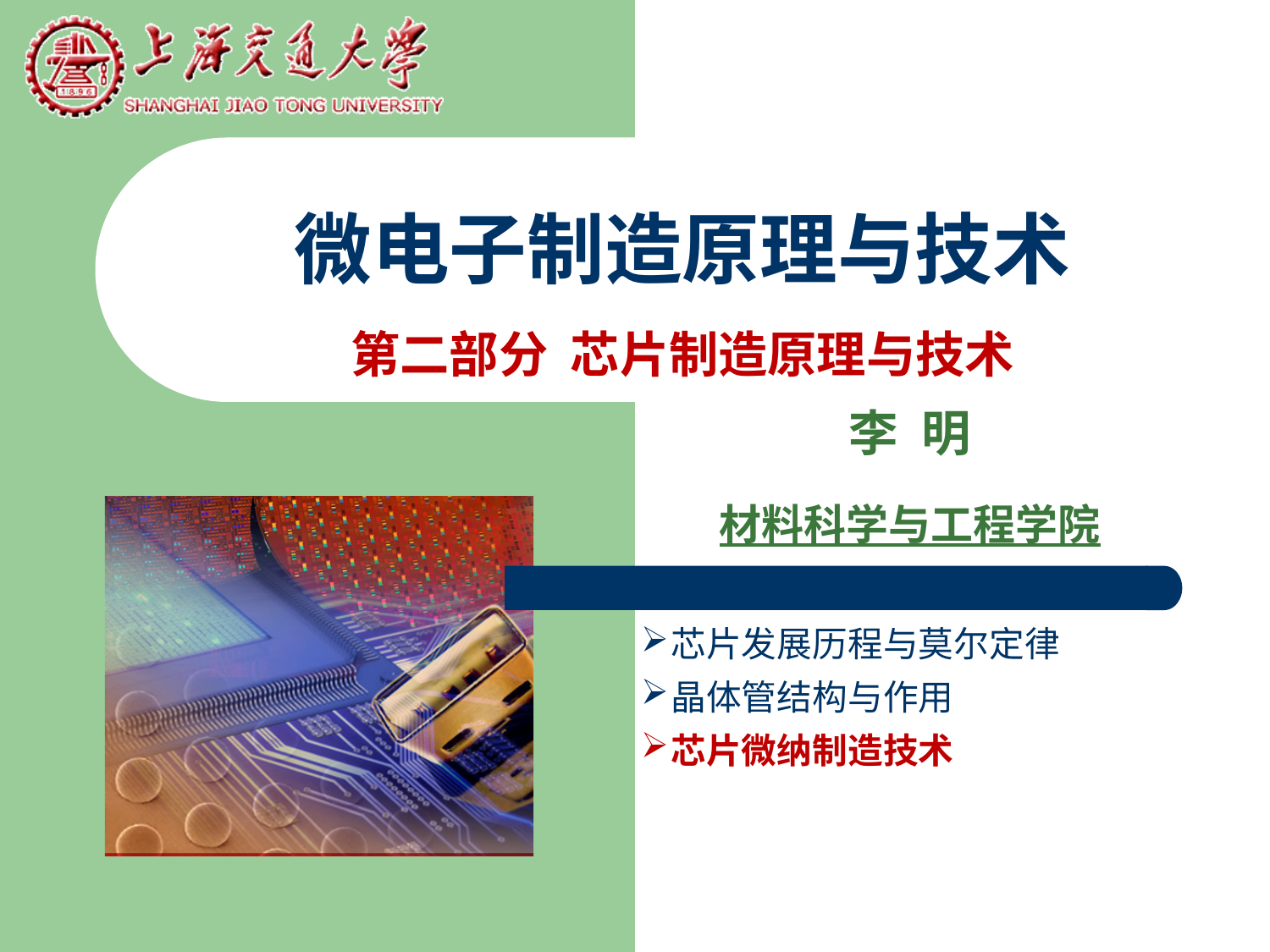

微电子制造原理与技术
第二部分  芯片制造原理与技术
李   明
材料科学与工程学院
芯片发展历程与莫尔定律
晶体管结构与作用
芯片微纳制造技术